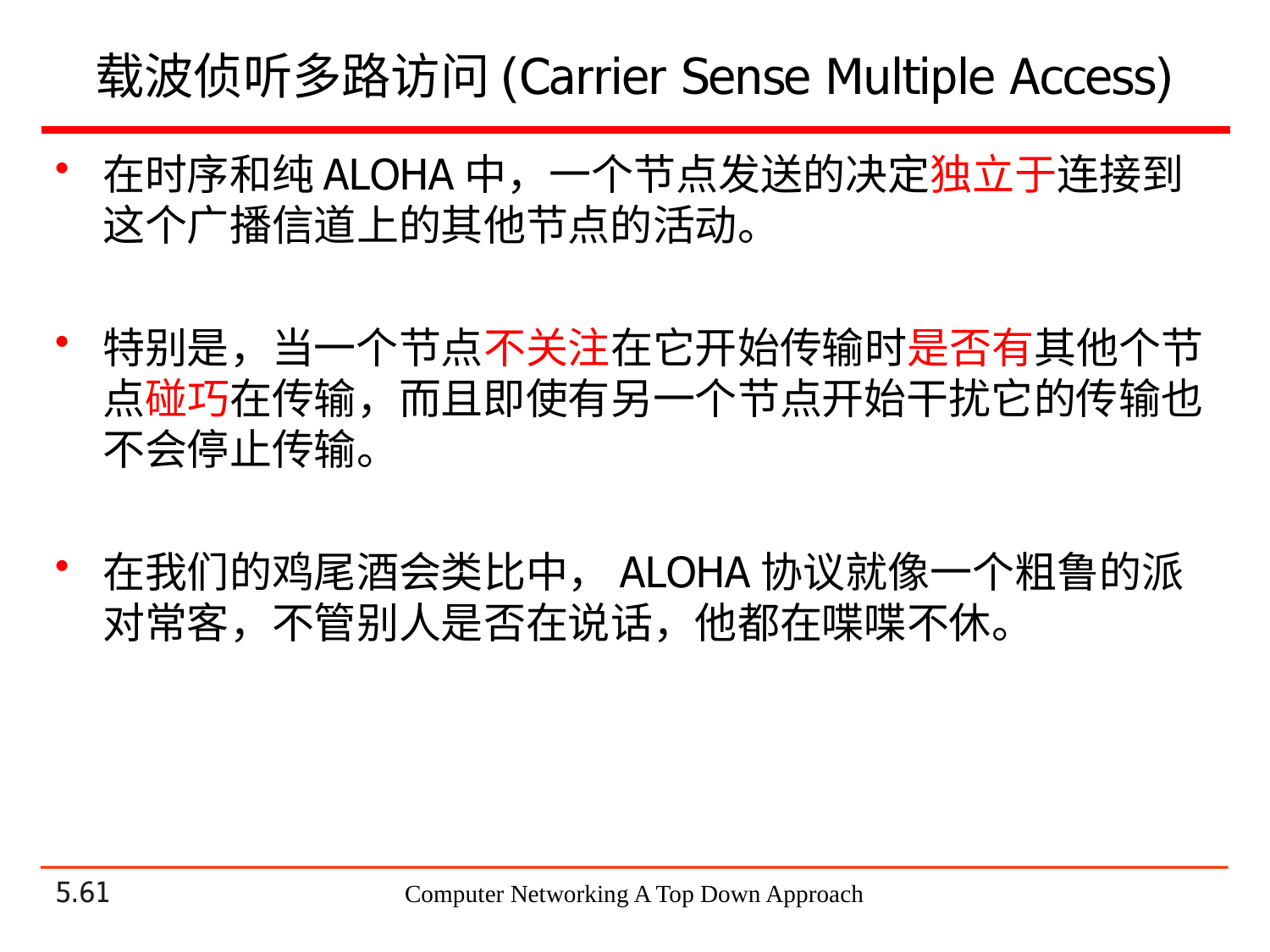

# 载波侦听多路访问(Carrier Sense Multiple Access)
在时序和纯ALOHA中，一个节点发送的决定独立于连接到这个广播信道上的其他节点的活动。

特别是，当一个节点不关注在它开始传输时是否有其他个节点碰巧在传输，而且即使有另一个节点开始干扰它的传输也不会停止传输。

在我们的鸡尾酒会类比中，ALOHA协议就像一个粗鲁的派对常客，不管别人是否在说话，他都在喋喋不休。